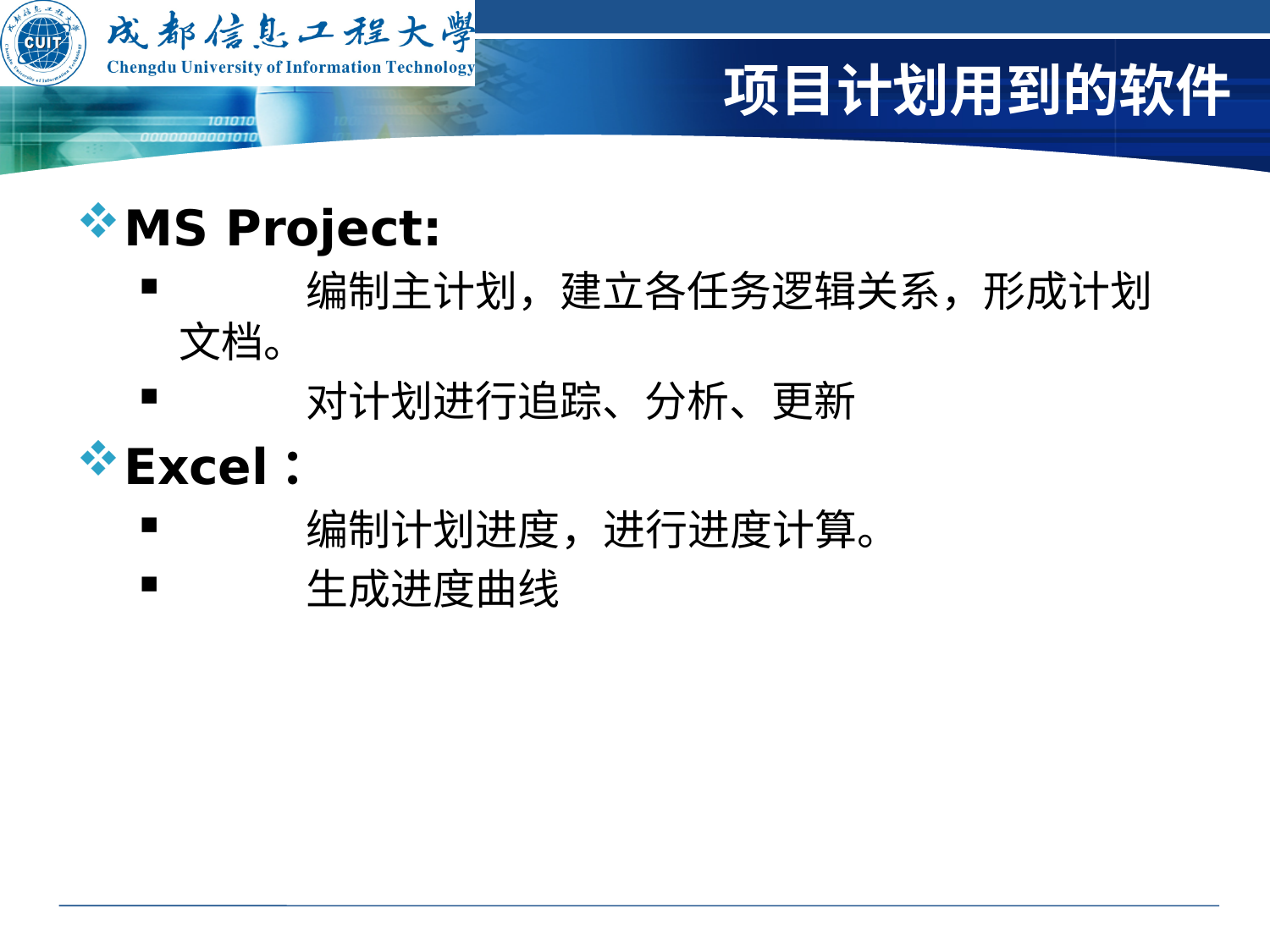

# 项目计划用到的软件

MS Project:
	编制主计划，建立各任务逻辑关系，形成计划文档。
	对计划进行追踪、分析、更新
Excel：
	编制计划进度，进行进度计算。
	生成进度曲线